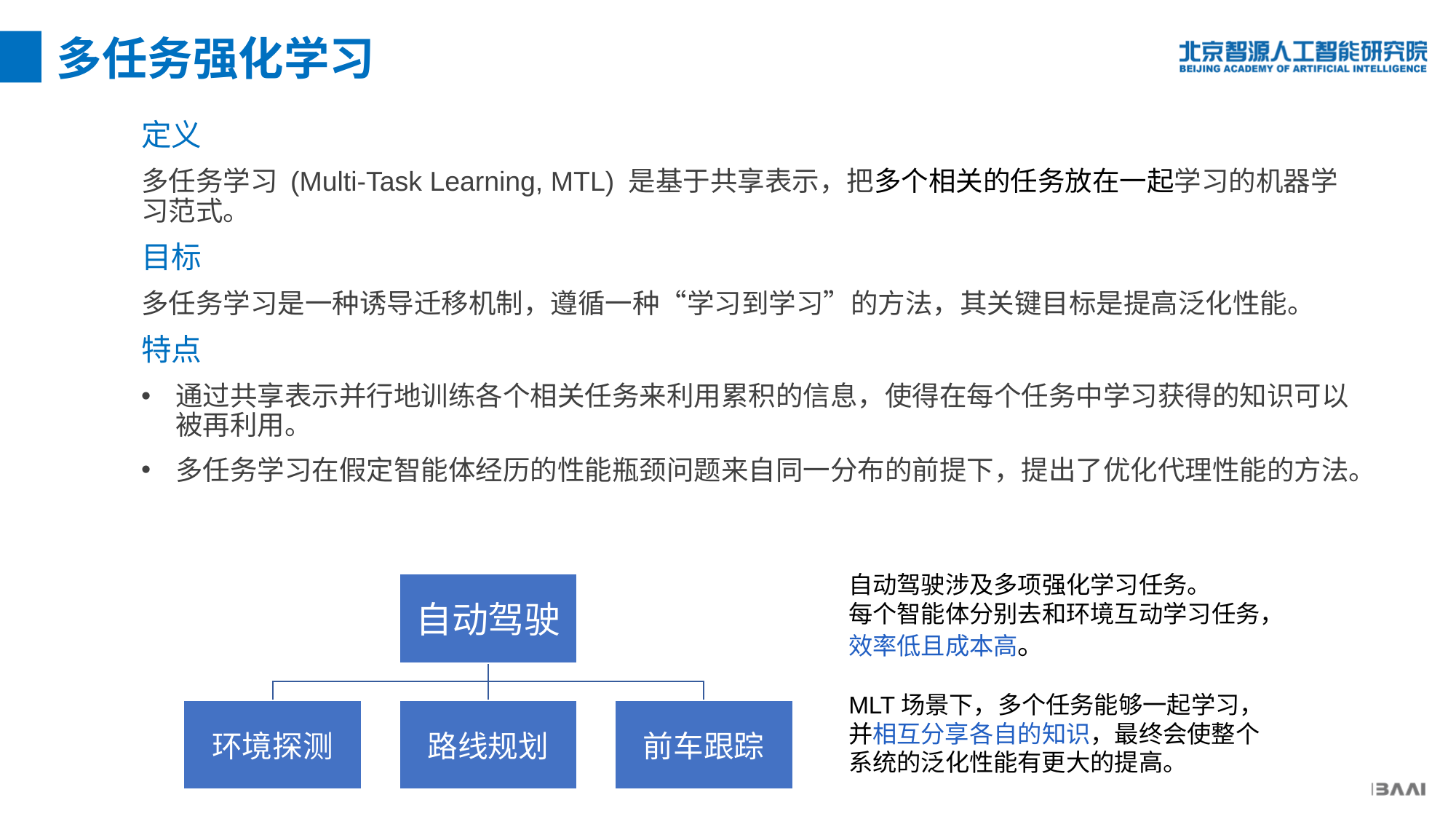

多任务强化学习
定义
多任务学习 (Multi-Task Learning, MTL) 是基于共享表示，把多个相关的任务放在一起学习的机器学习范式。
目标
多任务学习是一种诱导迁移机制，遵循一种“学习到学习”的方法，其关键目标是提高泛化性能。
特点
通过共享表示并行地训练各个相关任务来利用累积的信息，使得在每个任务中学习获得的知识可以被再利用。
多任务学习在假定智能体经历的性能瓶颈问题来自同一分布的前提下，提出了优化代理性能的方法。
自动驾驶涉及多项强化学习任务。
每个智能体分别去和环境互动学习任务，效率低且成本高。

MLT场景下，多个任务能够一起学习，并相互分享各自的知识，最终会使整个系统的泛化性能有更大的提高。
自动驾驶
环境探测
路线规划
前车跟踪